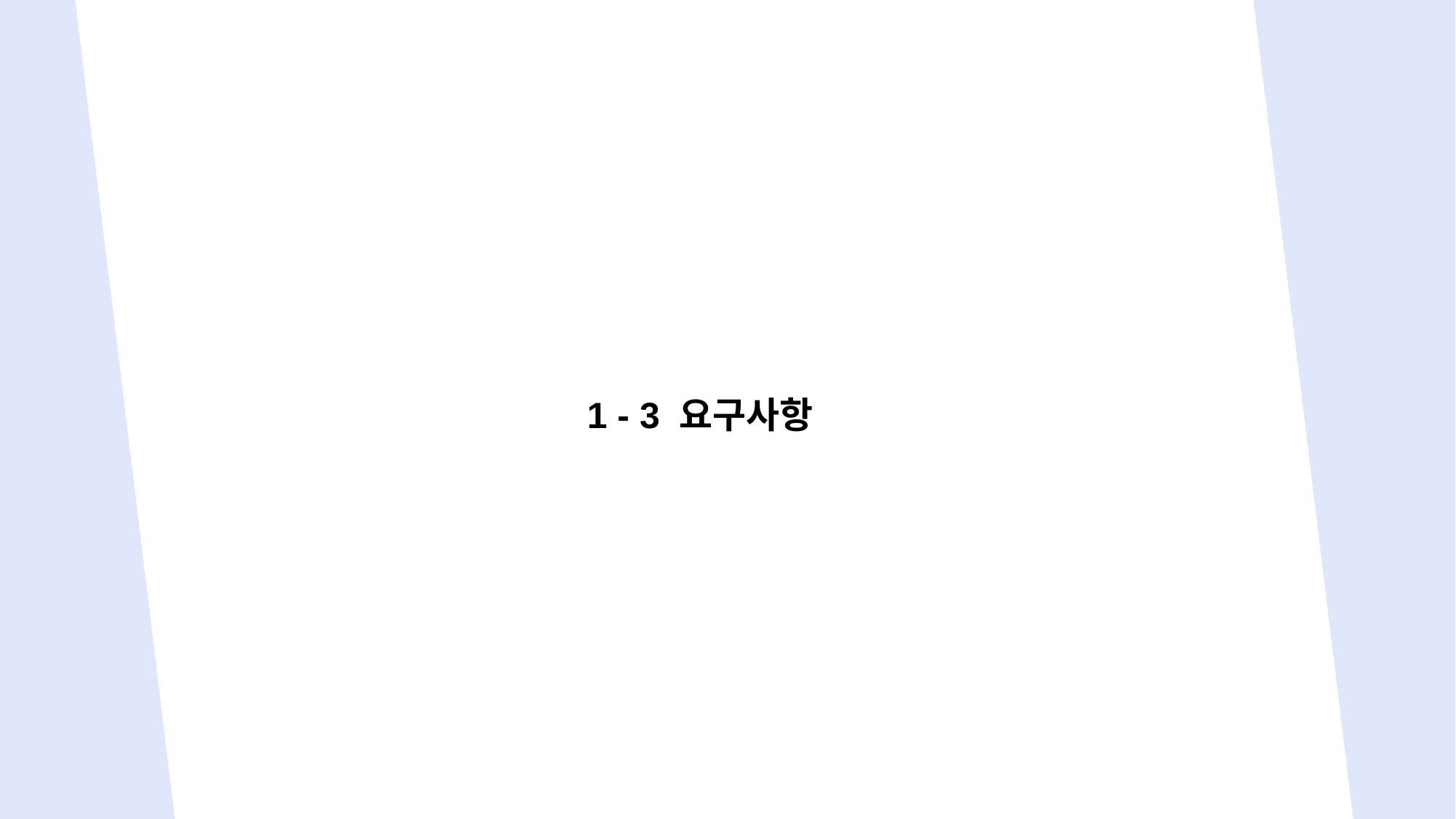

1. 프로젝트 개요
1 - 3 요구사항

INDEX

Injection Master